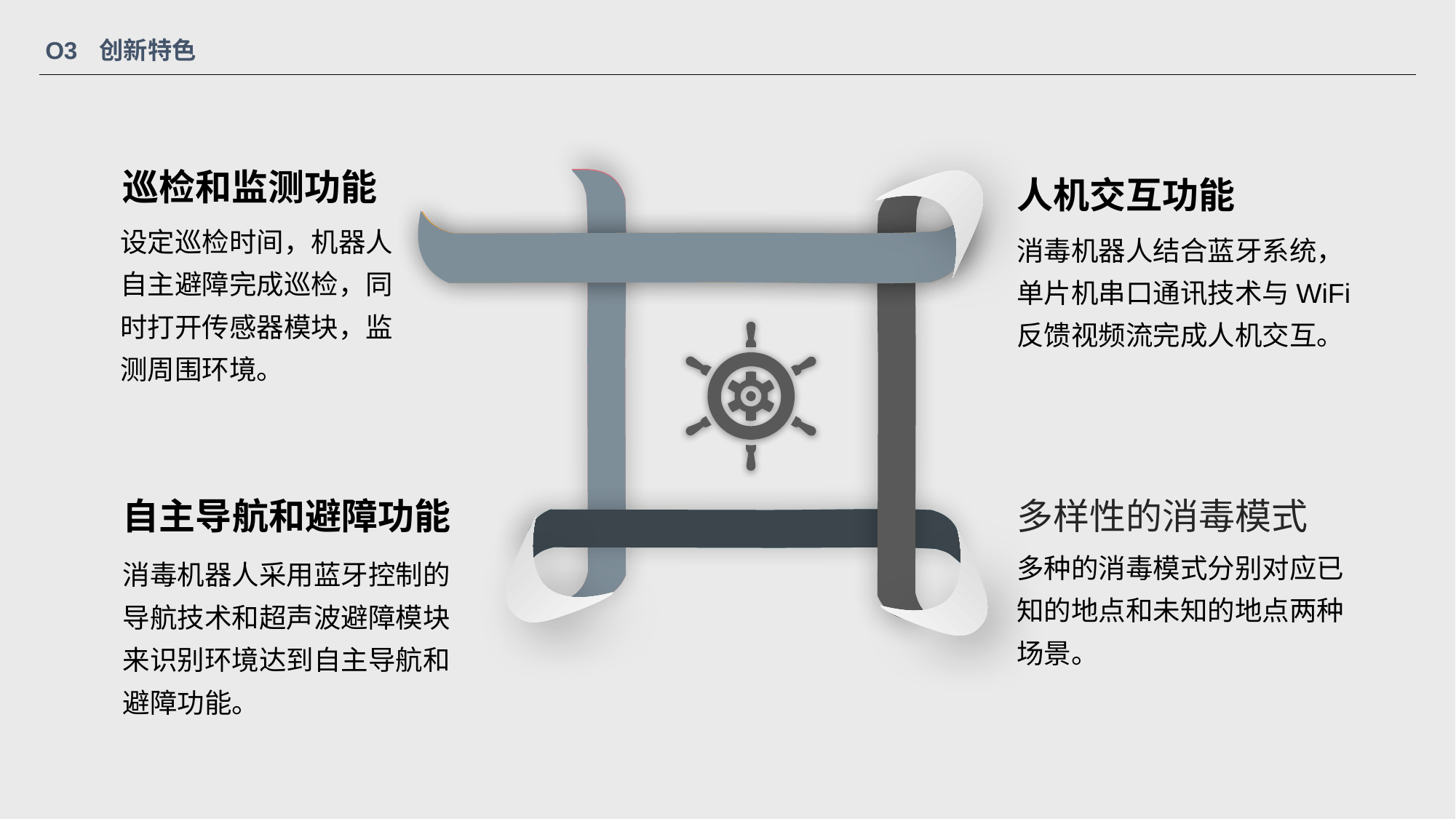

创新特色
O3
巡检和监测功能
人机交互功能

设定巡检时间，机器人自主避障完成巡检，同时打开传感器模块，监测周围环境。

消毒机器人结合蓝牙系统，单片机串口通讯技术与WiFi反馈视频流完成人机交互。

自主导航和避障功能
多样性的消毒模式

多种的消毒模式分别对应已知的地点和未知的地点两种场景。
消毒机器人采用蓝牙控制的导航技术和超声波避障模块来识别环境达到自主导航和避障功能。